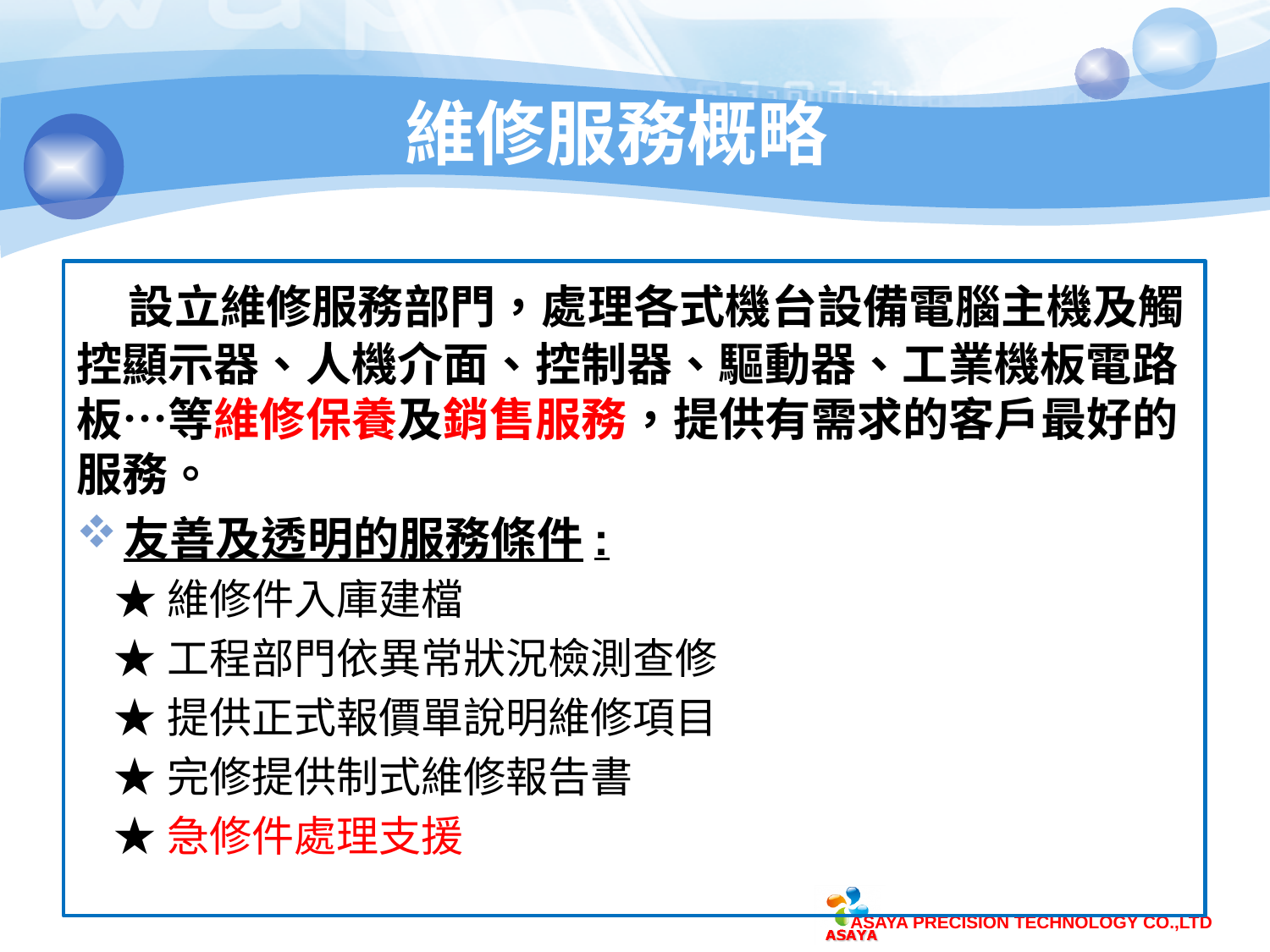

# 維修服務概略
   設立維修服務部門，處理各式機台設備電腦主機及觸控顯示器、人機介面、控制器、驅動器、工業機板電路板…等維修保養及銷售服務，提供有需求的客戶最好的服務。
友善及透明的服務條件:
    ★維修件入庫建檔
    ★工程部門依異常狀況檢測查修
    ★提供正式報價單說明維修項目
    ★完修提供制式維修報告書
    ★急修件處理支援